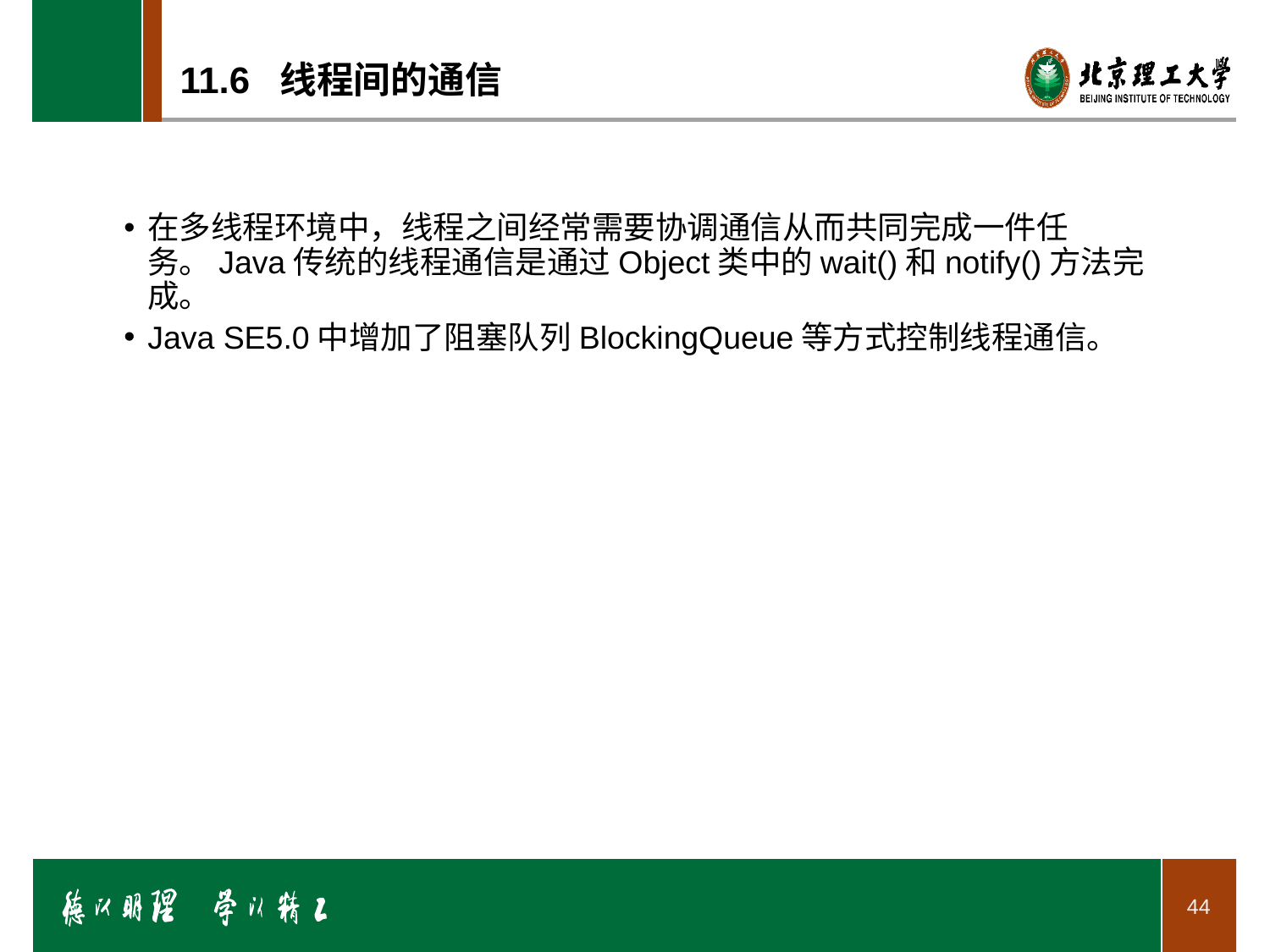

# 11.6  线程间的通信
在多线程环境中，线程之间经常需要协调通信从而共同完成一件任务。Java传统的线程通信是通过Object类中的wait()和notify()方法完成。
Java SE5.0中增加了阻塞队列BlockingQueue等方式控制线程通信。